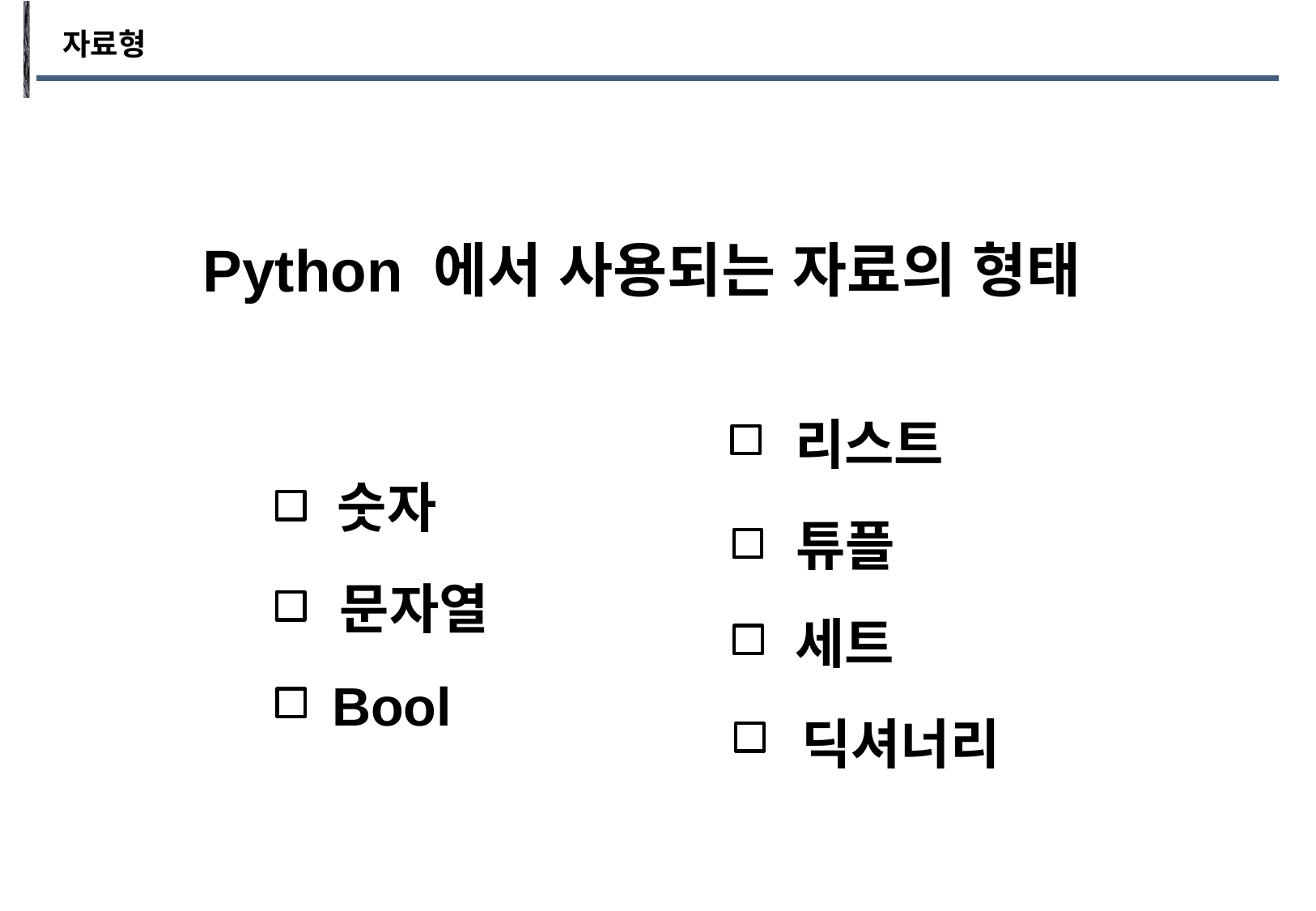

자료형

Python 에서 사용되는 자료의 형태
리스트

숫자

튜플

문자열

세트

Bool

딕셔너리